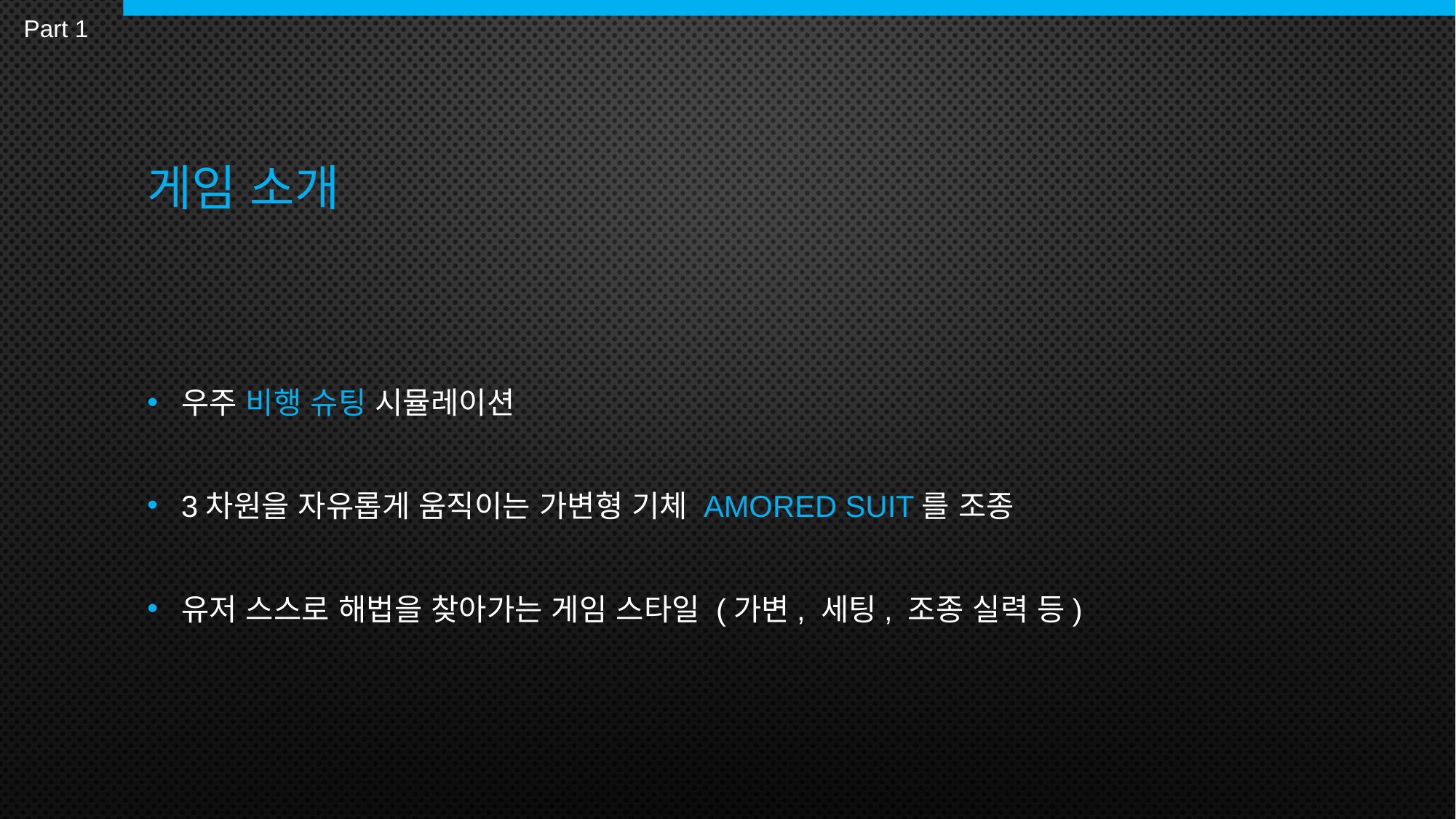

Part 1
# 게임 소개
우주 비행 슈팅 시뮬레이션

3차원을 자유롭게 움직이는 가변형 기체 Amored Suit를 조종

유저 스스로 해법을 찾아가는 게임 스타일 (가변, 세팅, 조종 실력 등)